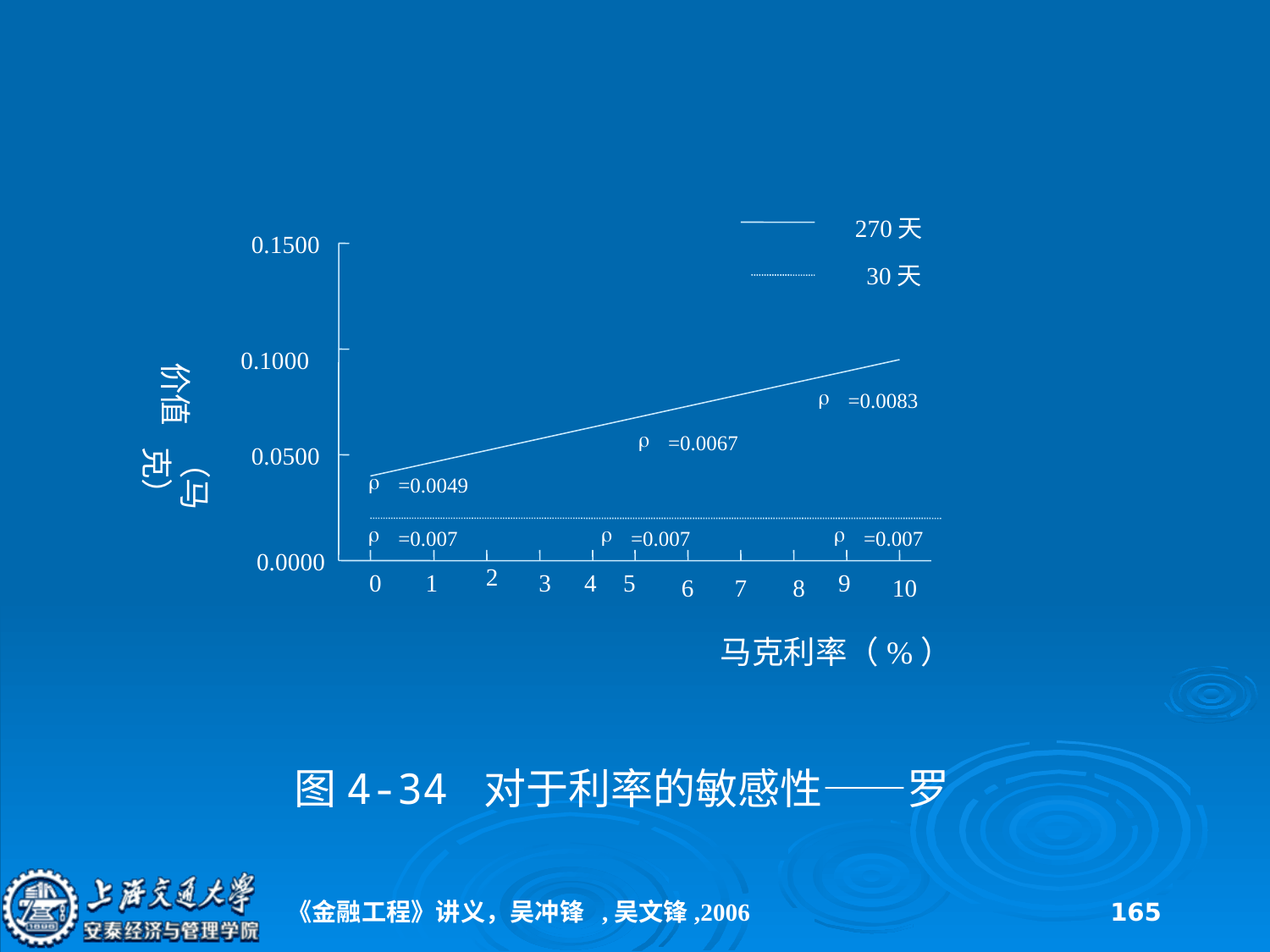

270天
0.1500

30天

0.1000

价值

=0.0083
（马克）
=0.0067
0.0500

=0.0049
=0.007

=0.007
=0.007
0.0000

2

0
1
3
4
5
9
6
7
8
10
马克利率（%）
图4-34 对于利率的敏感性——罗